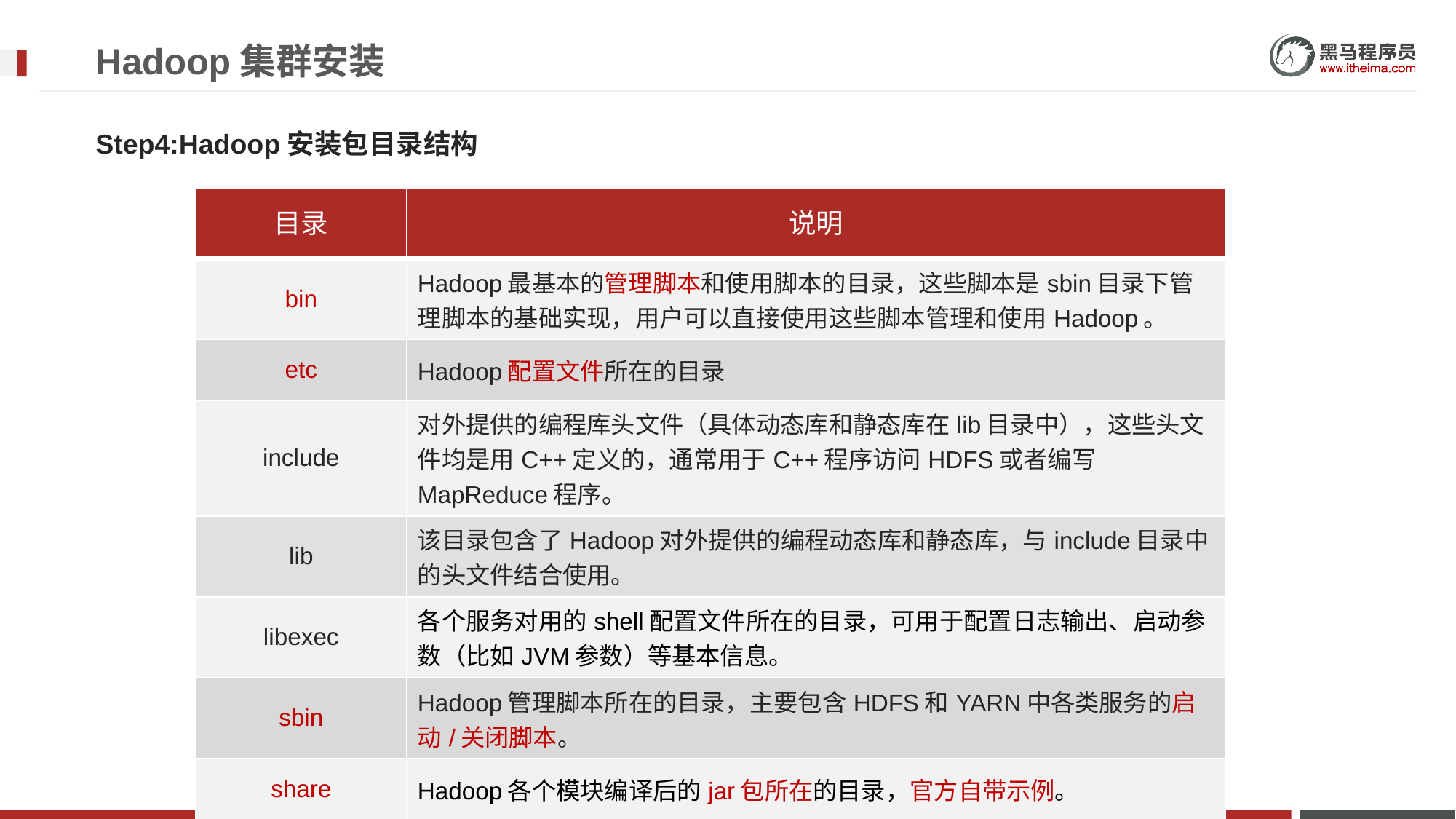

# Hadoop集群安装
Step4:Hadoop安装包目录结构
| 目录 | 说明 |
| --- | --- |
| bin | Hadoop最基本的管理脚本和使用脚本的目录，这些脚本是sbin目录下管理脚本的基础实现，用户可以直接使用这些脚本管理和使用Hadoop。 |
| etc | Hadoop配置文件所在的目录 |
| include | 对外提供的编程库头文件（具体动态库和静态库在lib目录中），这些头文件均是用C++定义的，通常用于C++程序访问HDFS或者编写MapReduce程序。 |
| lib | 该目录包含了Hadoop对外提供的编程动态库和静态库，与include目录中的头文件结合使用。 |
| libexec | 各个服务对用的shell配置文件所在的目录，可用于配置日志输出、启动参数（比如JVM参数）等基本信息。 |
| sbin | Hadoop管理脚本所在的目录，主要包含HDFS和YARN中各类服务的启动/关闭脚本。 |
| share | Hadoop各个模块编译后的jar包所在的目录，官方自带示例。 |